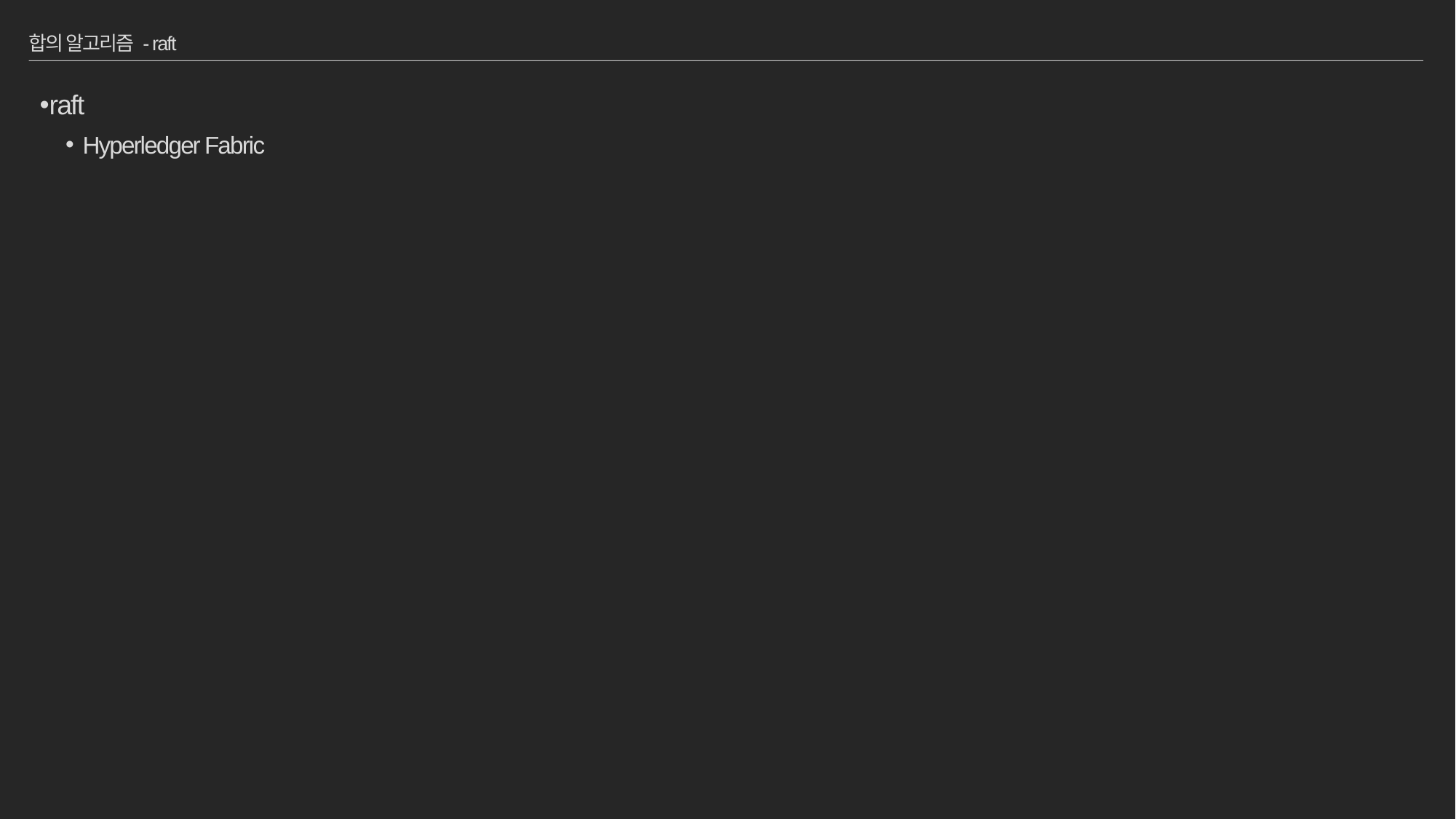

# 합의 알고리즘 - raft
raft
Hyperledger Fabric